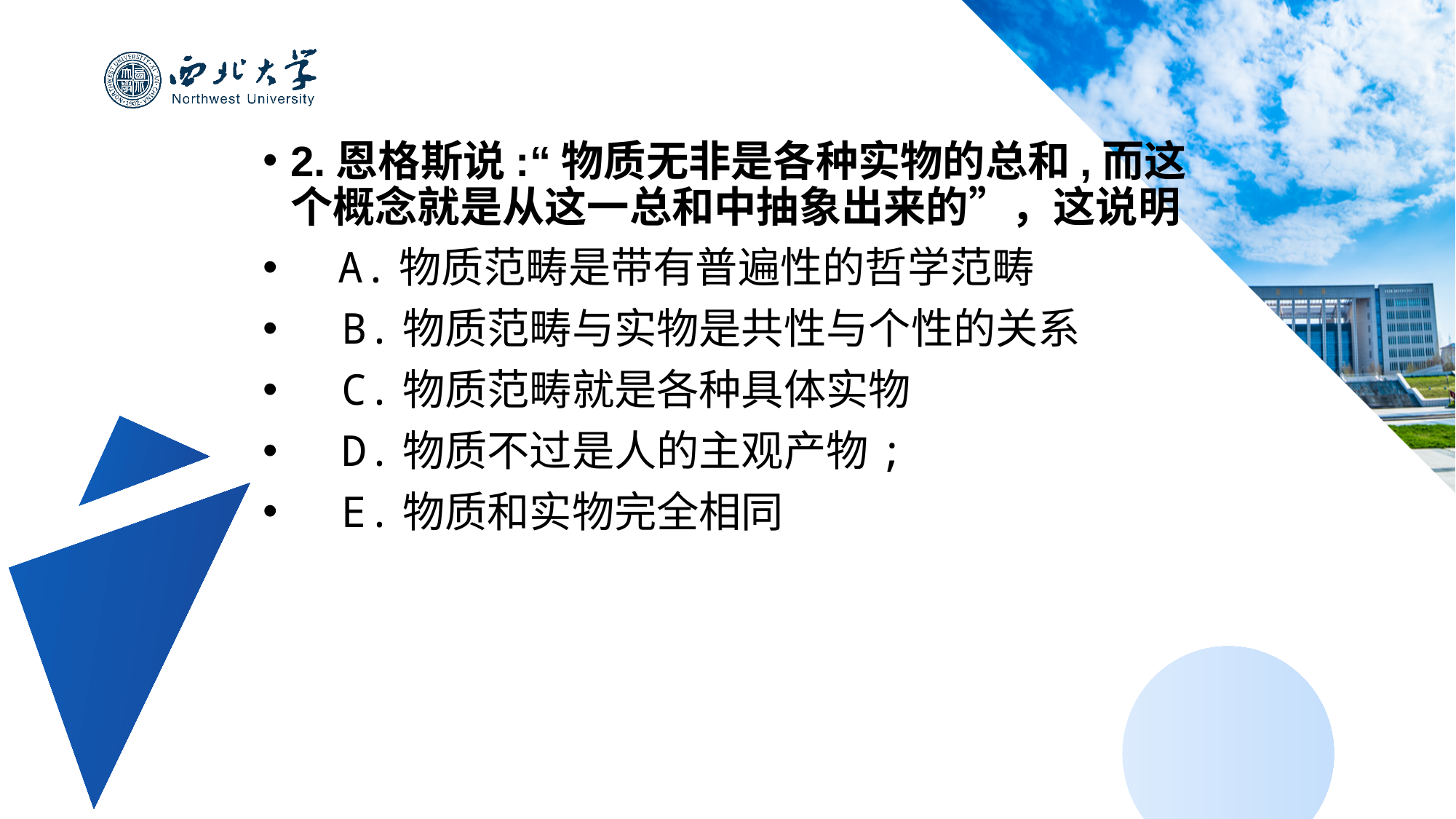

2.恩格斯说:“物质无非是各种实物的总和,而这个概念就是从这一总和中抽象出来的”，这说明
    A.物质范畴是带有普遍性的哲学范畴
  B.物质范畴与实物是共性与个性的关系
  C.物质范畴就是各种具体实物
  D.物质不过是人的主观产物;
  E.物质和实物完全相同